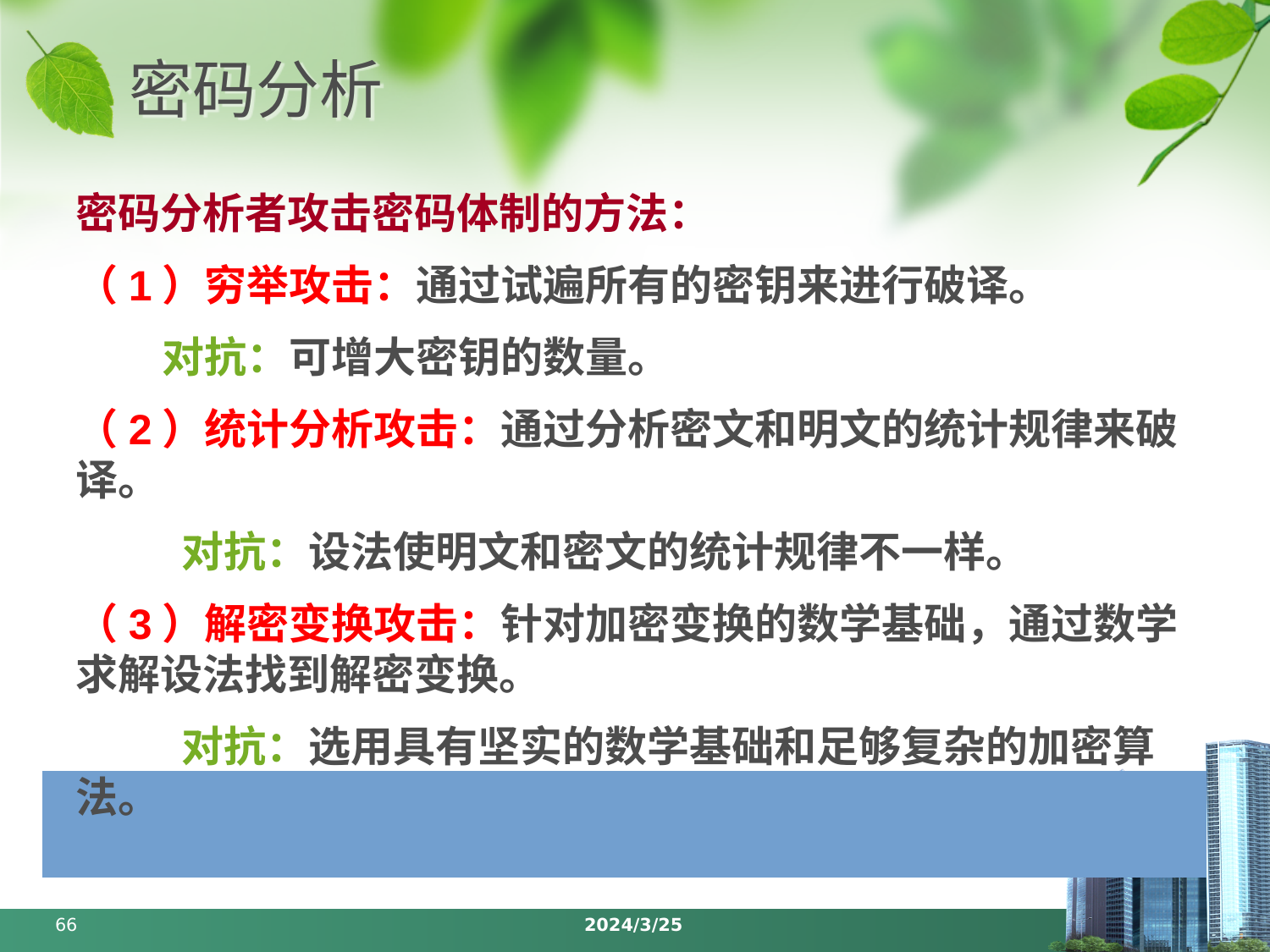

# 密码分析
密码分析者攻击密码体制的方法：
（1）穷举攻击：通过试遍所有的密钥来进行破译。
        对抗：可增大密钥的数量。
（2）统计分析攻击：通过分析密文和明文的统计规律来破译。
          对抗：设法使明文和密文的统计规律不一样。
（3）解密变换攻击：针对加密变换的数学基础，通过数学求解设法找到解密变换。
          对抗：选用具有坚实的数学基础和足够复杂的加密算法。

66
2024/3/25